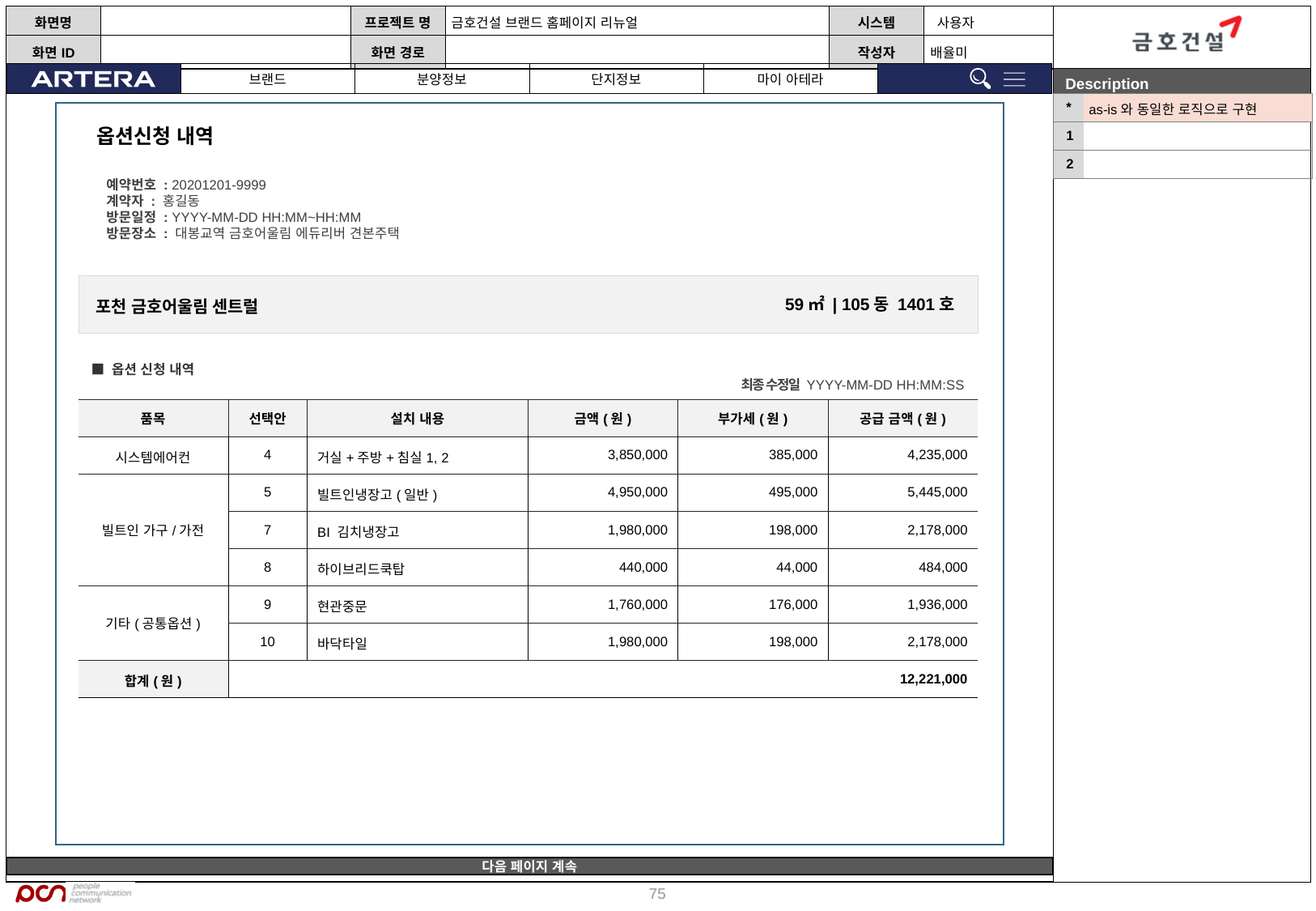

| \* | as-is와 동일한 로직으로 구현 |
| --- | --- |
| 1 |  |
| 2 |  |

옵션신청 내역
예약번호 : 20201201-9999
계약자 : 홍길동
방문일정 : YYYY-MM-DD HH:MM~HH:MM
방문장소 : 대봉교역 금호어울림 에듀리버 견본주택

59㎡ | 105동 1401호
포천 금호어울림 센트럴
■ 옵션 신청 내역
최종 수정일 YYYY-MM-DD HH:MM:SS
| 품목 | 선택안 | 설치 내용 | 금액(원) | 부가세(원) | 공급 금액(원) |
| --- | --- | --- | --- | --- | --- |
| 시스템에어컨 | 4 | 거실+주방+침실1, 2 | 3,850,000 | 385,000 | 4,235,000 |
| 빌트인 가구/가전 | 5 | 빌트인냉장고(일반) | 4,950,000 | 495,000 | 5,445,000 |
|  | 7 | BI 김치냉장고 | 1,980,000 | 198,000 | 2,178,000 |
|  | 8 | 하이브리드쿡탑 | 440,000 | 44,000 | 484,000 |
| 기타(공통옵션) | 9 | 현관중문 | 1,760,000 | 176,000 | 1,936,000 |
|  | 10 | 바닥타일 | 1,980,000 | 198,000 | 2,178,000 |
| 합계(원) | 12,221,000 |  |  |  |  |